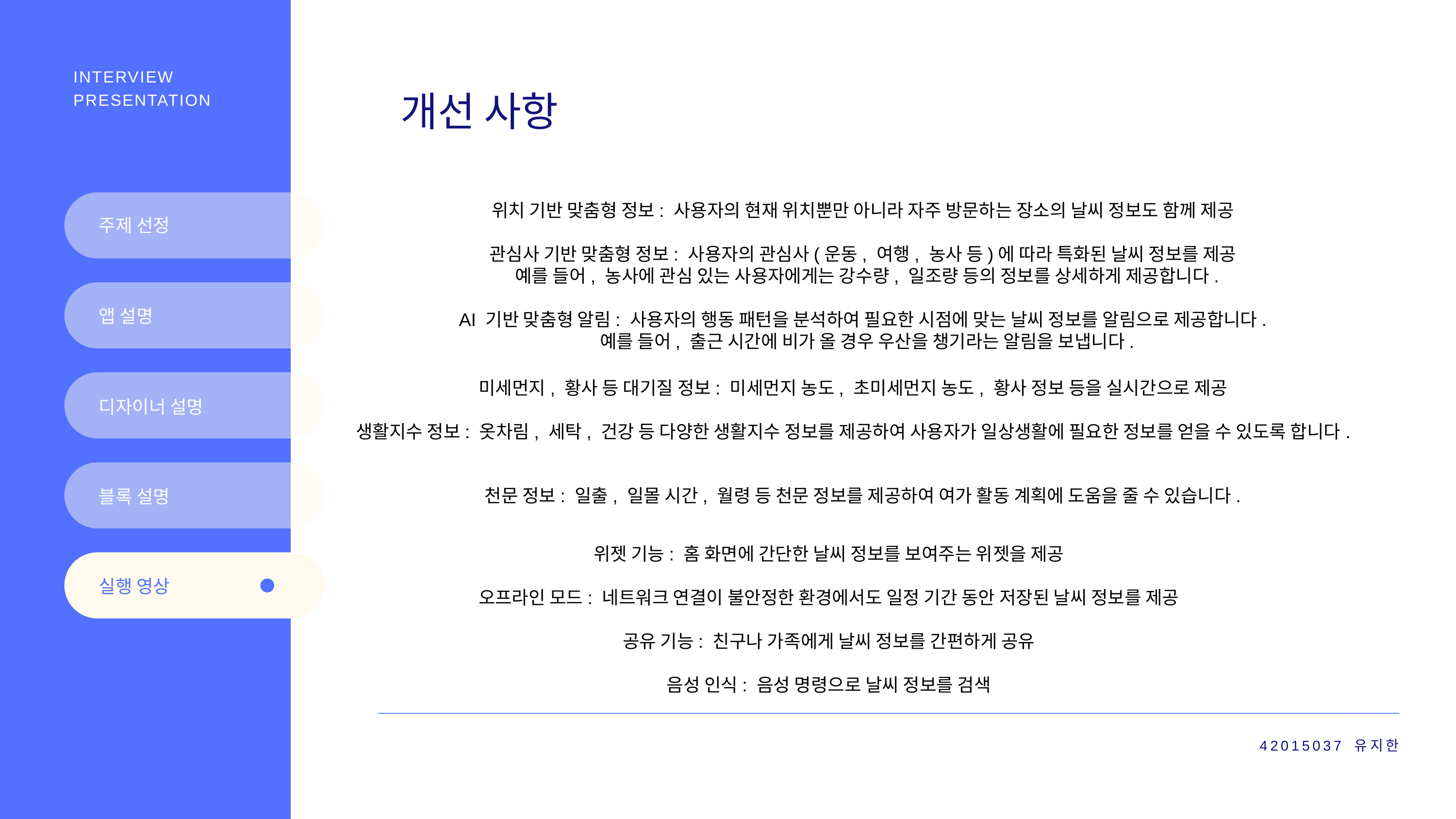

INTERVIEW PRESENTATION
개선 사항

위치 기반 맞춤형 정보: 사용자의 현재 위치뿐만 아니라 자주 방문하는 장소의 날씨 정보도 함께 제공

관심사 기반 맞춤형 정보: 사용자의 관심사(운동, 여행, 농사 등)에 따라 특화된 날씨 정보를 제공
 예를 들어, 농사에 관심 있는 사용자에게는 강수량, 일조량 등의 정보를 상세하게 제공합니다.

AI 기반 맞춤형 알림: 사용자의 행동 패턴을 분석하여 필요한 시점에 맞는 날씨 정보를 알림으로 제공합니다.
 예를 들어, 출근 시간에 비가 올 경우 우산을 챙기라는 알림을 보냅니다.
주제 선정

앱 설명

미세먼지, 황사 등 대기질 정보: 미세먼지 농도, 초미세먼지 농도, 황사 정보 등을 실시간으로 제공

생활지수 정보: 옷차림, 세탁, 건강 등 다양한 생활지수 정보를 제공하여 사용자가 일상생활에 필요한 정보를 얻을 수 있도록 합니다.
디자이너 설명

천문 정보: 일출, 일몰 시간, 월령 등 천문 정보를 제공하여 여가 활동 계획에 도움을 줄 수 있습니다.
블록 설명
위젯 기능: 홈 화면에 간단한 날씨 정보를 보여주는 위젯을 제공

오프라인 모드: 네트워크 연결이 불안정한 환경에서도 일정 기간 동안 저장된 날씨 정보를 제공

공유 기능: 친구나 가족에게 날씨 정보를 간편하게 공유

음성 인식: 음성 명령으로 날씨 정보를 검색

실행 영상

42015037 유지한